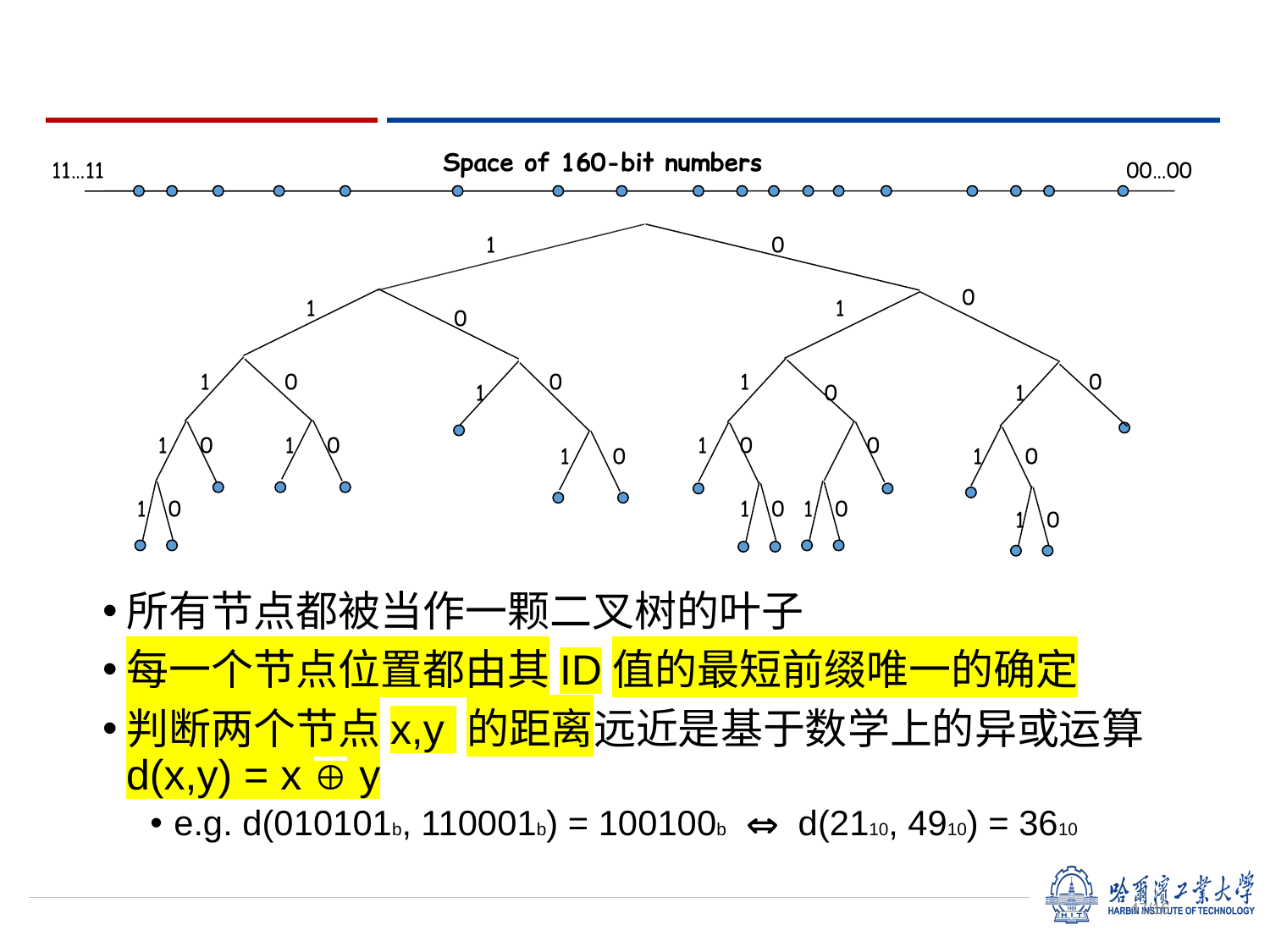

Space of 160-bit numbers
11…11
00…00

1
0
0

1
1
0

1
0
0
1
0
1
0
1

1
0
1
0
1
0
0
1
0
1
0

1
0
1
0
1
0
1
0

所有节点都被当作一颗二叉树的叶子
每一个节点位置都由其ID值的最短前缀唯一的确定
判断两个节点x,y 的距离远近是基于数学上的异或运算 d(x,y) = x ⊕ y
e.g. d(010101b, 110001b) = 100100b  ⇔  d(2110, 4910) = 3610

47/16